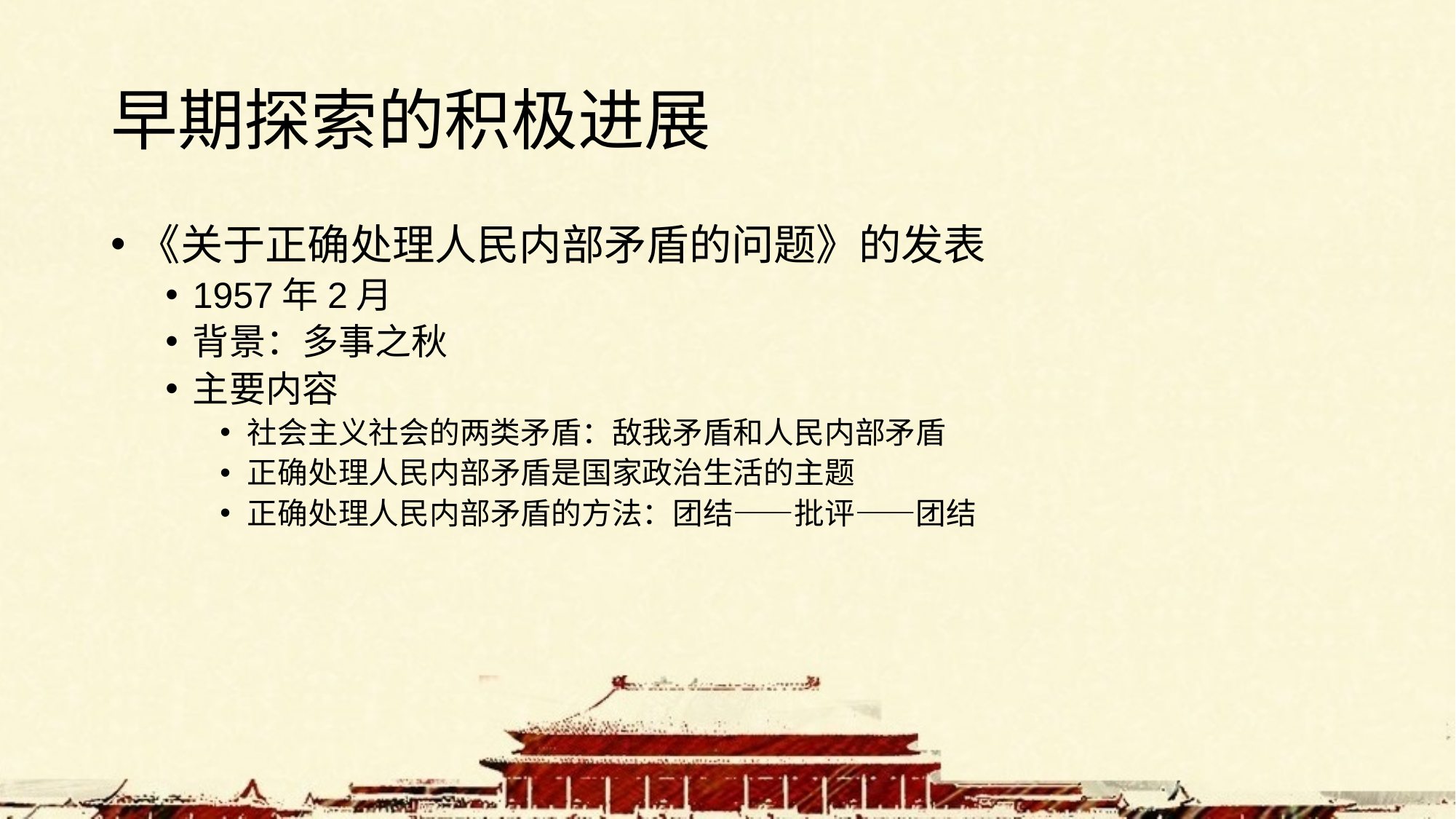

# 早期探索的积极进展
《关于正确处理人民内部矛盾的问题》的发表
1957年2月
背景：多事之秋
主要内容
社会主义社会的两类矛盾：敌我矛盾和人民内部矛盾
正确处理人民内部矛盾是国家政治生活的主题
正确处理人民内部矛盾的方法：团结——批评——团结